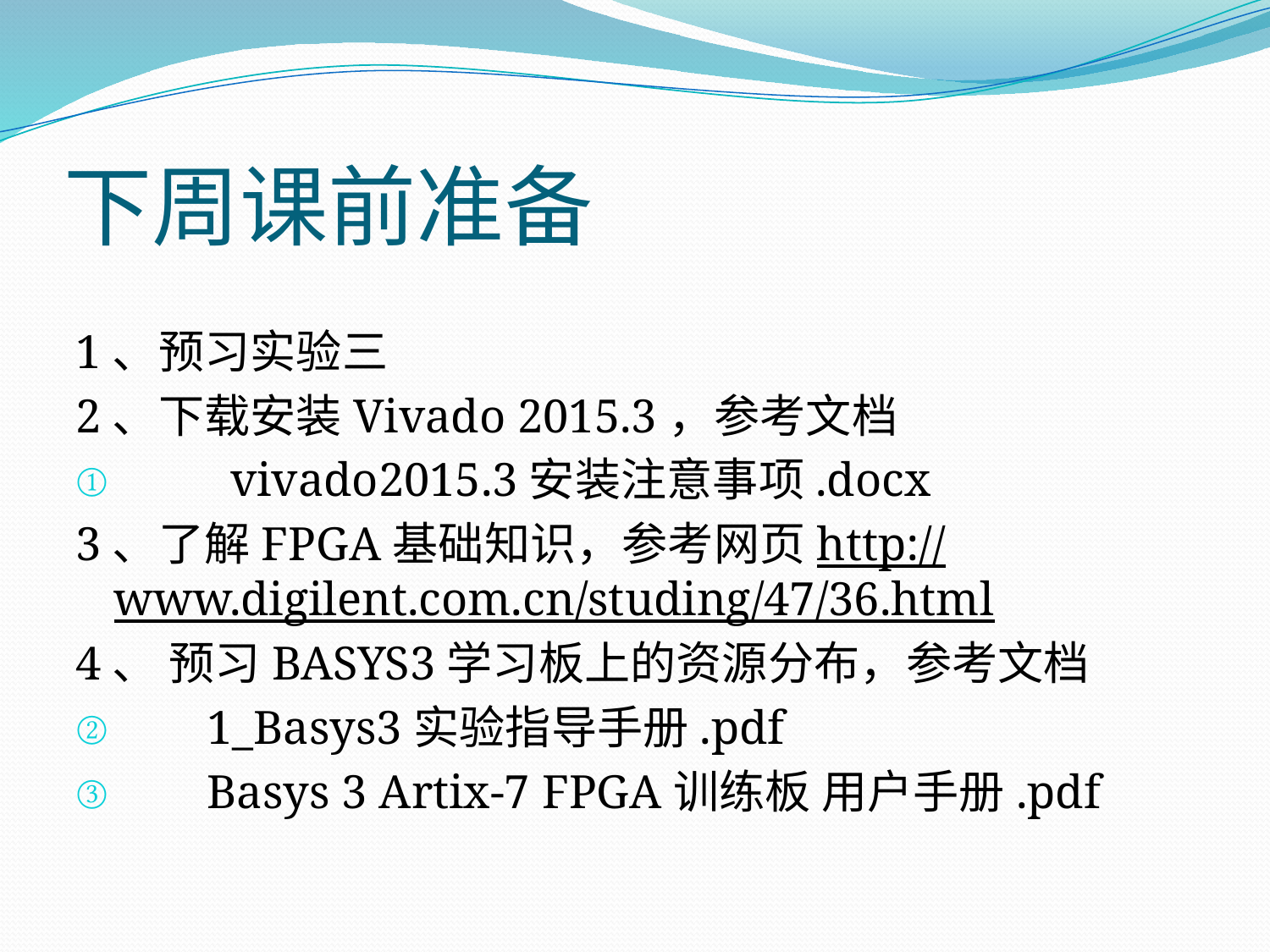

# 下周课前准备
1、预习实验三
2、下载安装Vivado 2015.3，参考文档
       vivado2015.3安装注意事项.docx
3、了解FPGA基础知识，参考网页http://www.digilent.com.cn/studing/47/36.html
4、 预习BASYS3学习板上的资源分布，参考文档
     1_Basys3实验指导手册.pdf
     Basys 3 Artix-7 FPGA训练板 用户手册.pdf